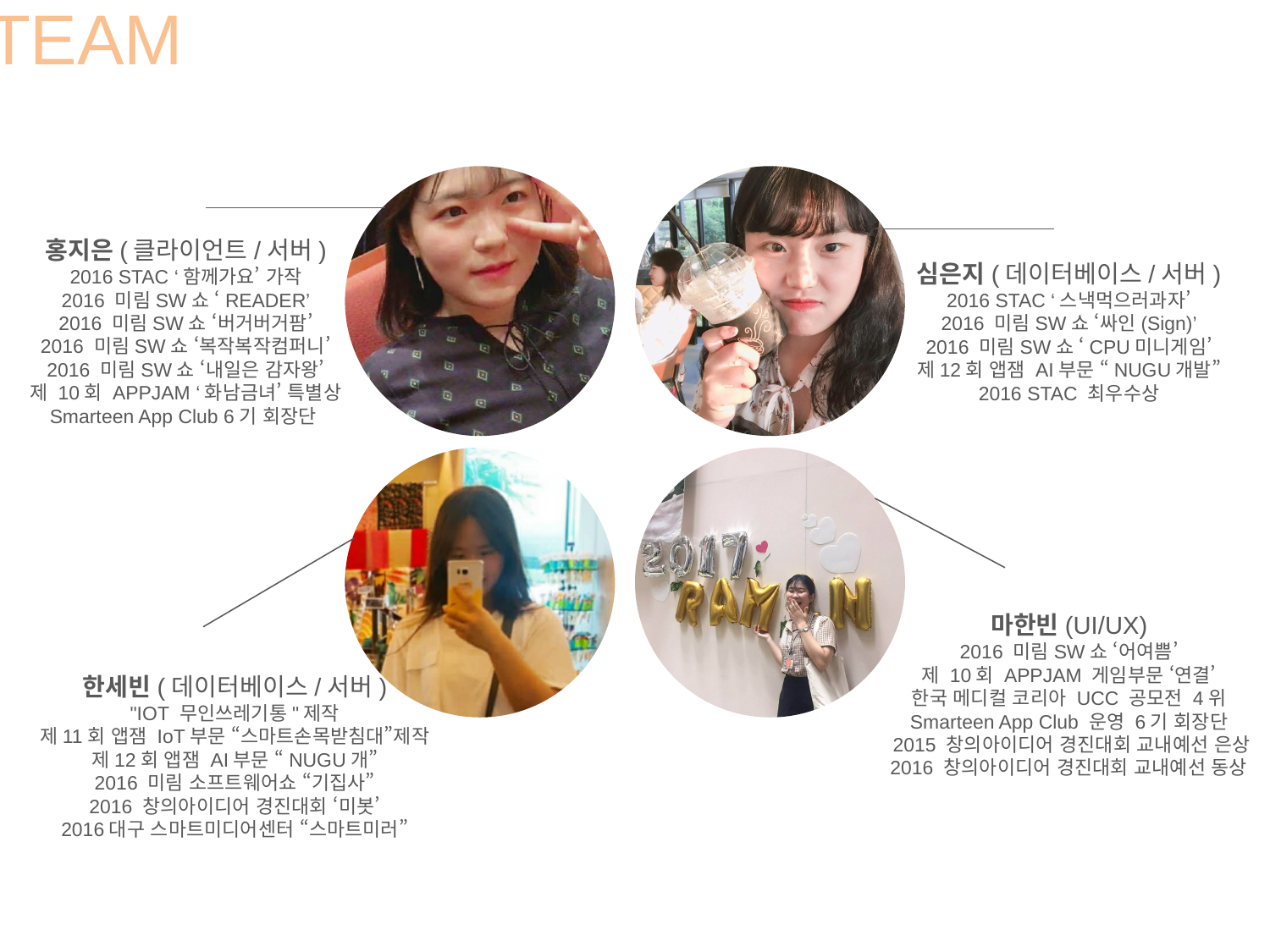

TEAM

홍지은(클라이언트/서버)
2016 STAC ‘함께가요’ 가작
2016 미림SW쇼 ‘READER’
2016 미림SW쇼 ‘버거버거팜’
2016 미림SW쇼 ‘복작복작컴퍼니’
2016 미림SW쇼 ‘내일은 감자왕’
제 10회 APPJAM ‘화남금녀’ 특별상
Smarteen App Club 6기 회장단
심은지(데이터베이스/서버)
2016 STAC ‘스낵먹으러과자’
2016 미림SW쇼 ‘싸인(Sign)’
2016 미림SW쇼 ‘CPU미니게임’
제12회 앱잼 AI부문 “NUGU개발”
2016 STAC 최우수상

마한빈(UI/UX)
2016 미림SW쇼 ‘어여쁨’
제 10회 APPJAM 게임부문 ‘연결’
한국 메디컬 코리아 UCC 공모전 4위
Smarteen App Club 운영 6기 회장단
 2015 창의아이디어 경진대회 교내예선 은상
2016 창의아이디어 경진대회 교내예선 동상
한세빈(데이터베이스/서버)
"IOT 무인쓰레기통"제작
제11회 앱잼 IoT부문 “스마트손목받침대”제작
제12회 앱잼 AI부문 “NUGU개”
2016 미림 소프트웨어쇼 “기집사”
2016 창의아이디어 경진대회 ‘미봇’
2016대구 스마트미디어센터 “스마트미러”